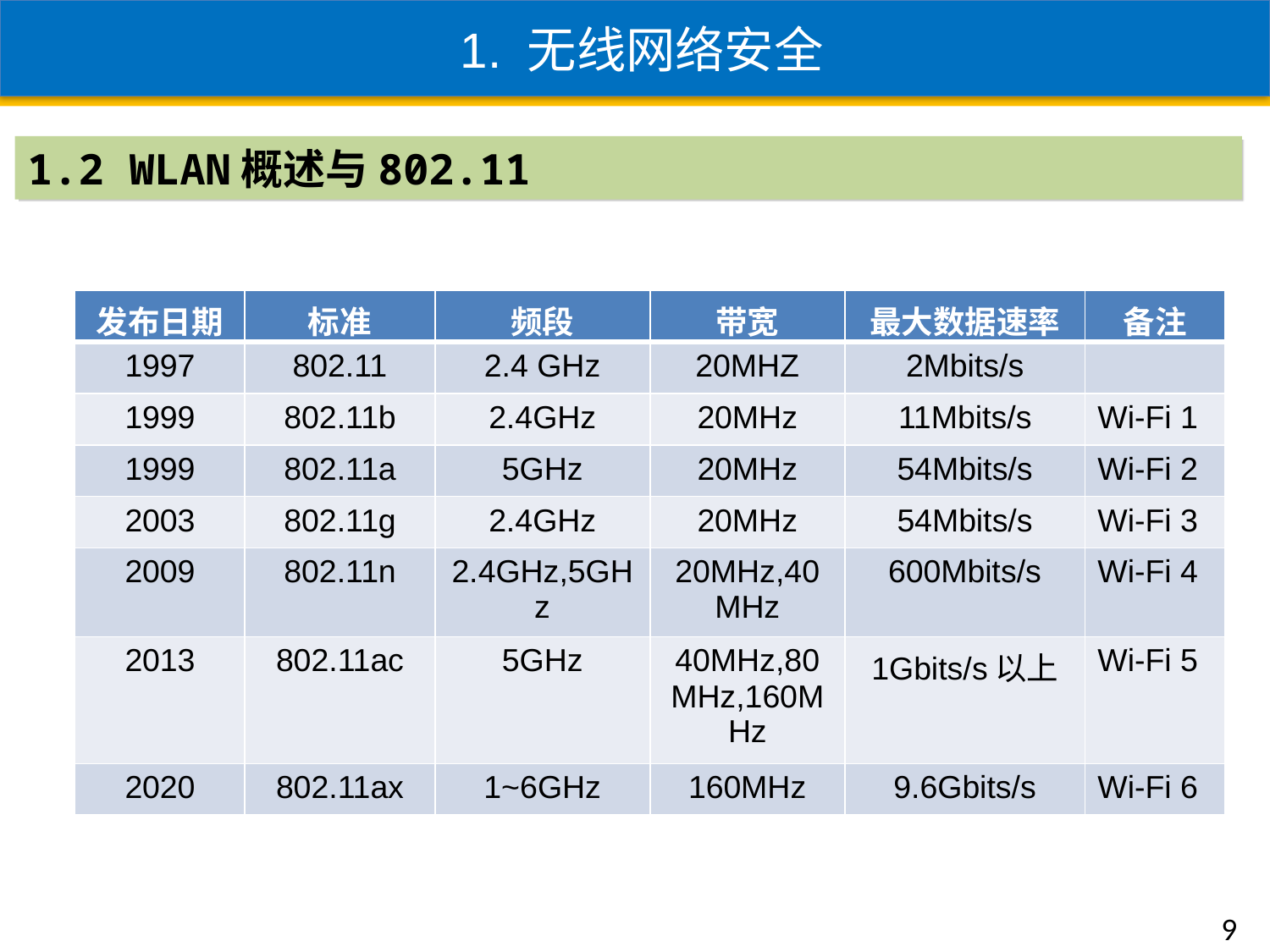

1. 无线网络安全
1.2 WLAN概述与802.11
| 发布日期 | 标准 | 频段 | 带宽 | 最大数据速率 | 备注 |
| --- | --- | --- | --- | --- | --- |
| 1997 | 802.11 | 2.4 GHz | 20MHZ | 2Mbits/s |  |
| 1999 | 802.11b | 2.4GHz | 20MHz | 11Mbits/s | Wi-Fi 1 |
| 1999 | 802.11a | 5GHz | 20MHz | 54Mbits/s | Wi-Fi 2 |
| 2003 | 802.11g | 2.4GHz | 20MHz | 54Mbits/s | Wi-Fi 3 |
| 2009 | 802.11n | 2.4GHz,5GHz | 20MHz,40MHz | 600Mbits/s | Wi-Fi 4 |
| 2013 | 802.11ac | 5GHz | 40MHz,80MHz,160MHz | 1Gbits/s以上 | Wi-Fi 5 |
| 2020 | 802.11ax | 1~6GHz | 160MHz | 9.6Gbits/s | Wi-Fi 6 |
9